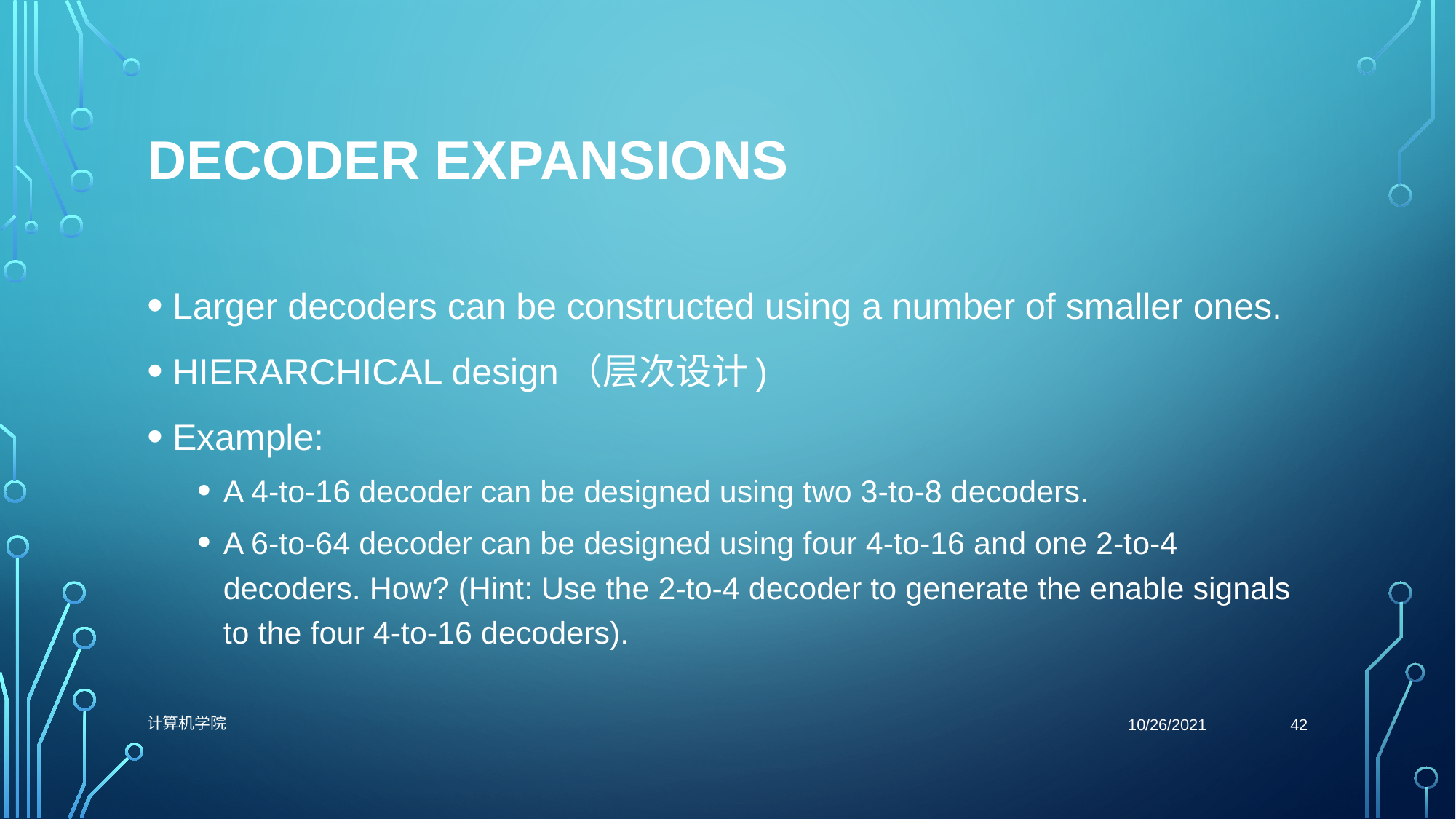

# Decoder Expansions
Larger decoders can be constructed using a number of smaller ones.
HIERARCHICAL design（层次设计)
Example:
A 4-to-16 decoder can be designed using two 3-to-8 decoders.
A 6-to-64 decoder can be designed using four 4-to-16 and one 2-to-4 decoders. How? (Hint: Use the 2-to-4 decoder to generate the enable signals to the four 4-to-16 decoders).
42
计算机学院
10/26/2021